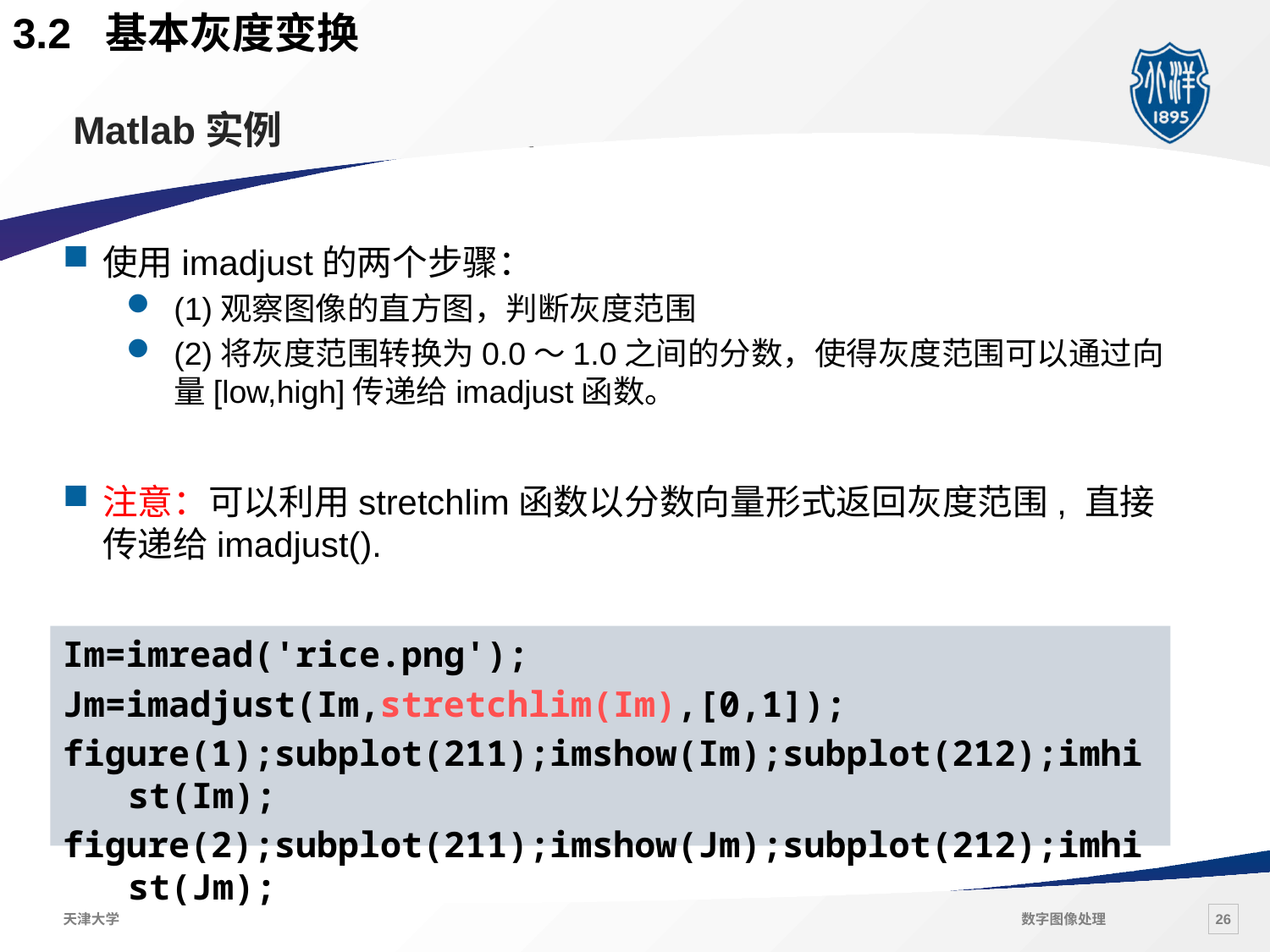

3.2  基本灰度变换
# Matlab实例
使用imadjust的两个步骤：
(1)观察图像的直方图，判断灰度范围
(2)将灰度范围转换为0.0～1.0之间的分数，使得灰度范围可以通过向量[low,high]传递给imadjust函数。

注意：可以利用stretchlim函数以分数向量形式返回灰度范围, 直接传递给imadjust().

Im=imread('rice.png');
Jm=imadjust(Im,stretchlim(Im),[0,1]);
figure(1);subplot(211);imshow(Im);subplot(212);imhist(Im);
figure(2);subplot(211);imshow(Jm);subplot(212);imhist(Jm);